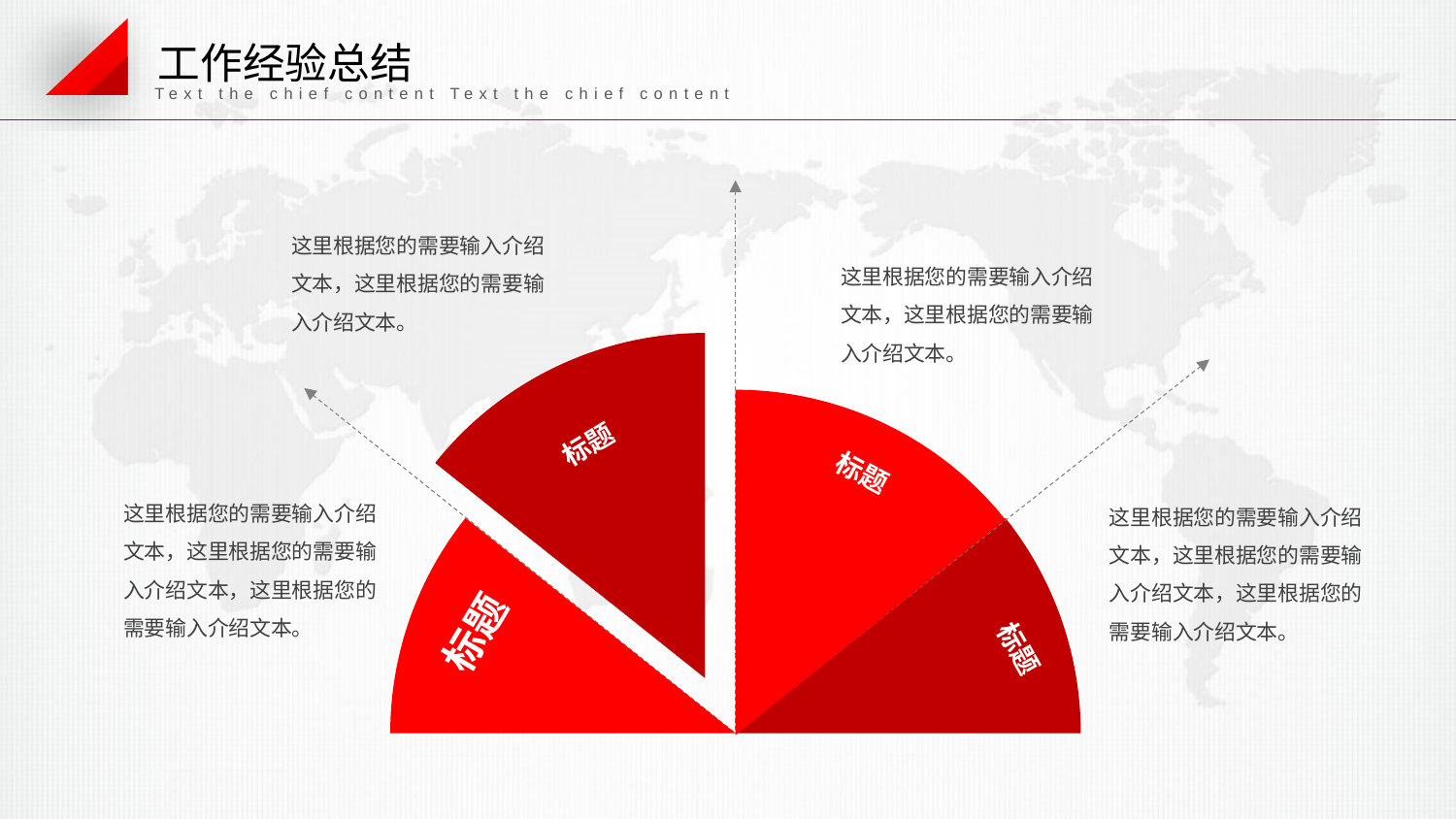

工作经验总结
Text the chief content Text the chief content
这里根据您的需要输入介绍文本，这里根据您的需要输入介绍文本。
这里根据您的需要输入介绍文本，这里根据您的需要输入介绍文本。

标题

标题
这里根据您的需要输入介绍文本，这里根据您的需要输入介绍文本，这里根据您的需要输入介绍文本。
这里根据您的需要输入介绍文本，这里根据您的需要输入介绍文本，这里根据您的需要输入介绍文本。

标题

标题